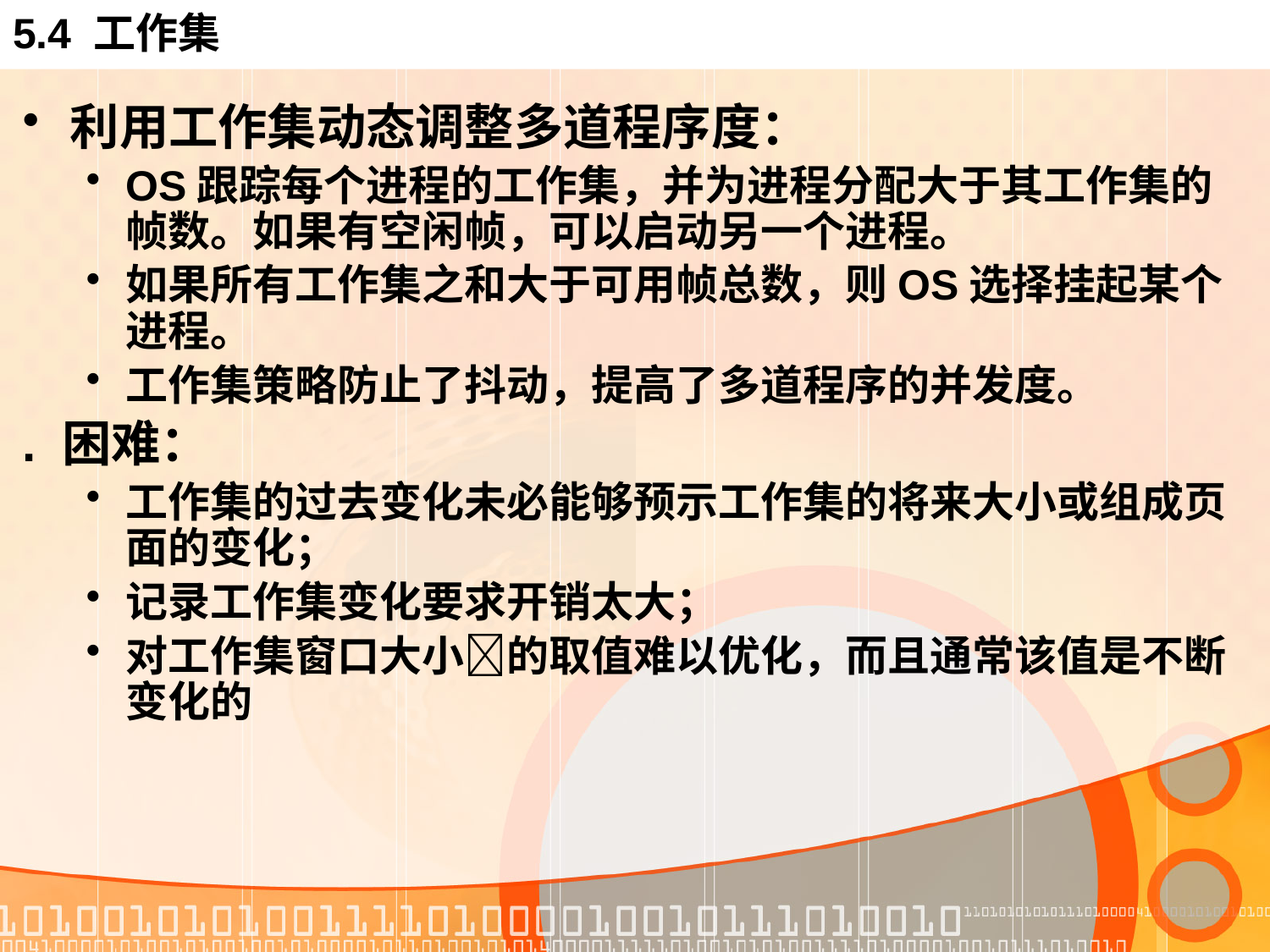

# 5.4 工作集
利用工作集动态调整多道程序度：
OS跟踪每个进程的工作集，并为进程分配大于其工作集的帧数。如果有空闲帧，可以启动另一个进程。
如果所有工作集之和大于可用帧总数，则OS选择挂起某个进程。
工作集策略防止了抖动，提高了多道程序的并发度。
. 困难：
工作集的过去变化未必能够预示工作集的将来大小或组成页面的变化；
记录工作集变化要求开销太大；
对工作集窗口大小Δ的取值难以优化，而且通常该值是不断变化的